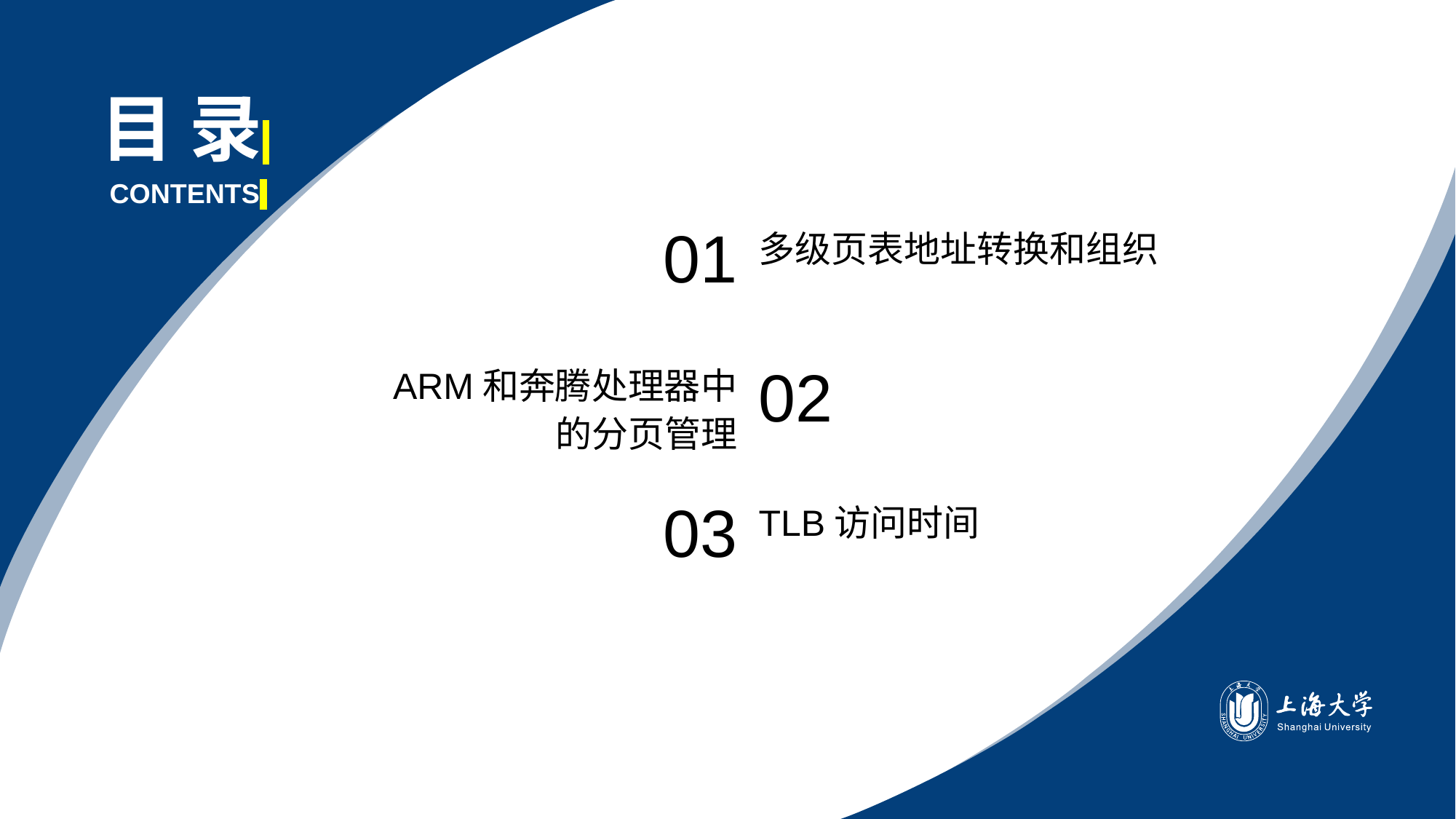

目 录
CONTENTS

01
多级页表地址转换和组织
02
ARM和奔腾处理器中
的分页管理
03
TLB访问时间